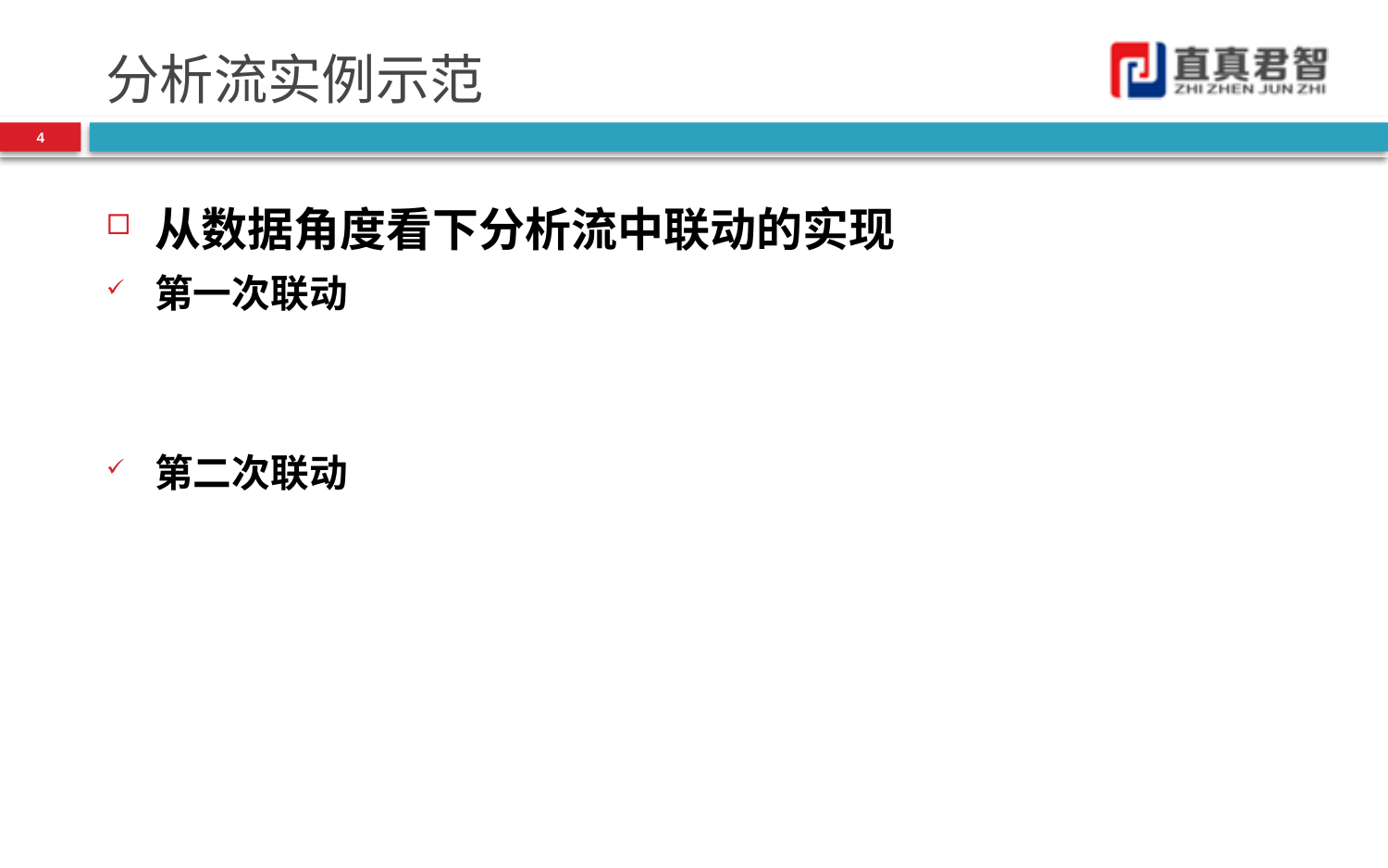

# 分析流实例示范
4
从数据角度看下分析流中联动的实现
第一次联动

第二次联动